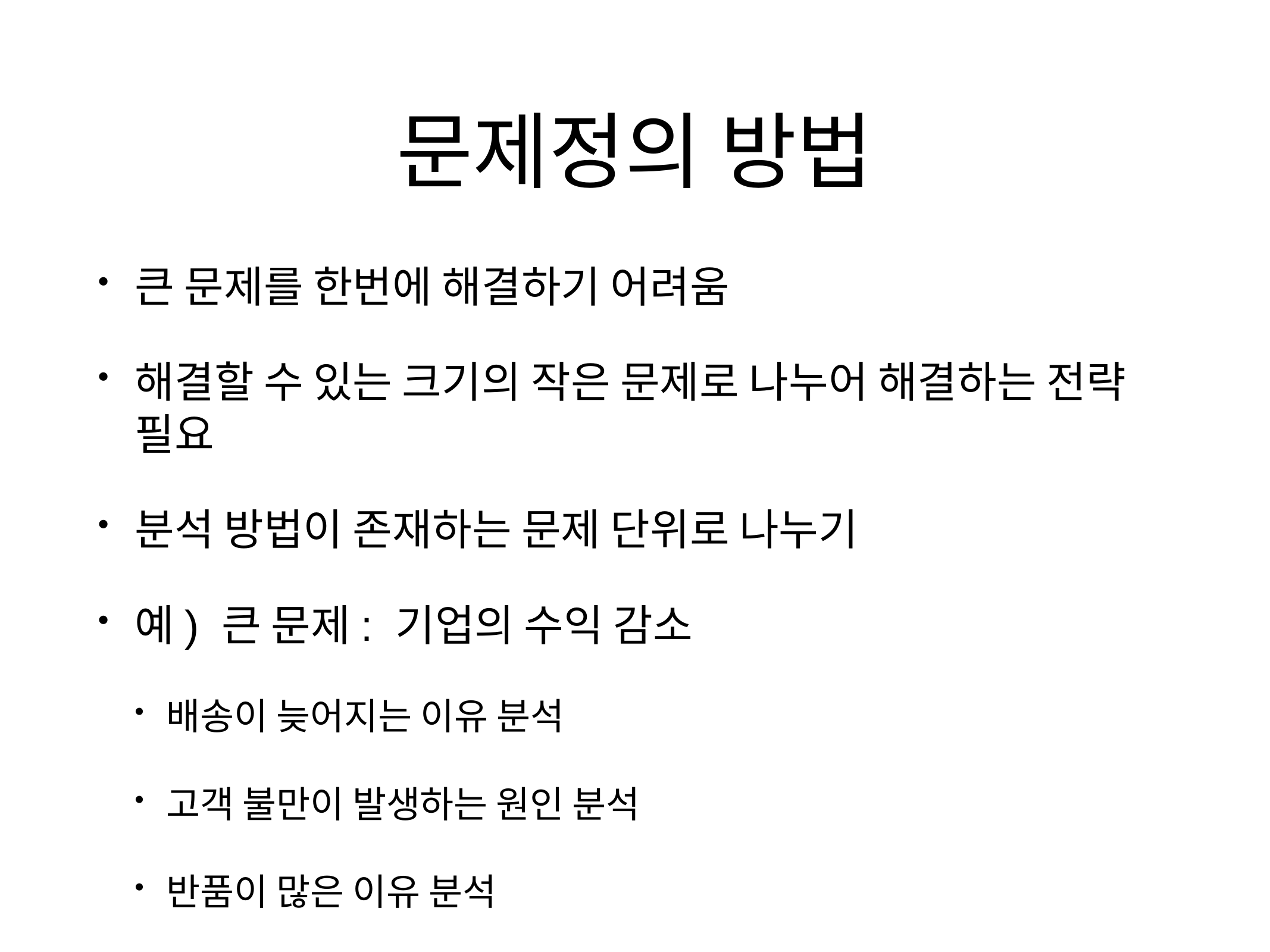

# 문제정의 방법
큰 문제를 한번에 해결하기 어려움
해결할 수 있는 크기의 작은 문제로 나누어 해결하는 전략 필요
분석 방법이 존재하는 문제 단위로 나누기
예) 큰 문제: 기업의 수익 감소
배송이 늦어지는 이유 분석
고객 불만이 발생하는 원인 분석
반품이 많은 이유 분석
72